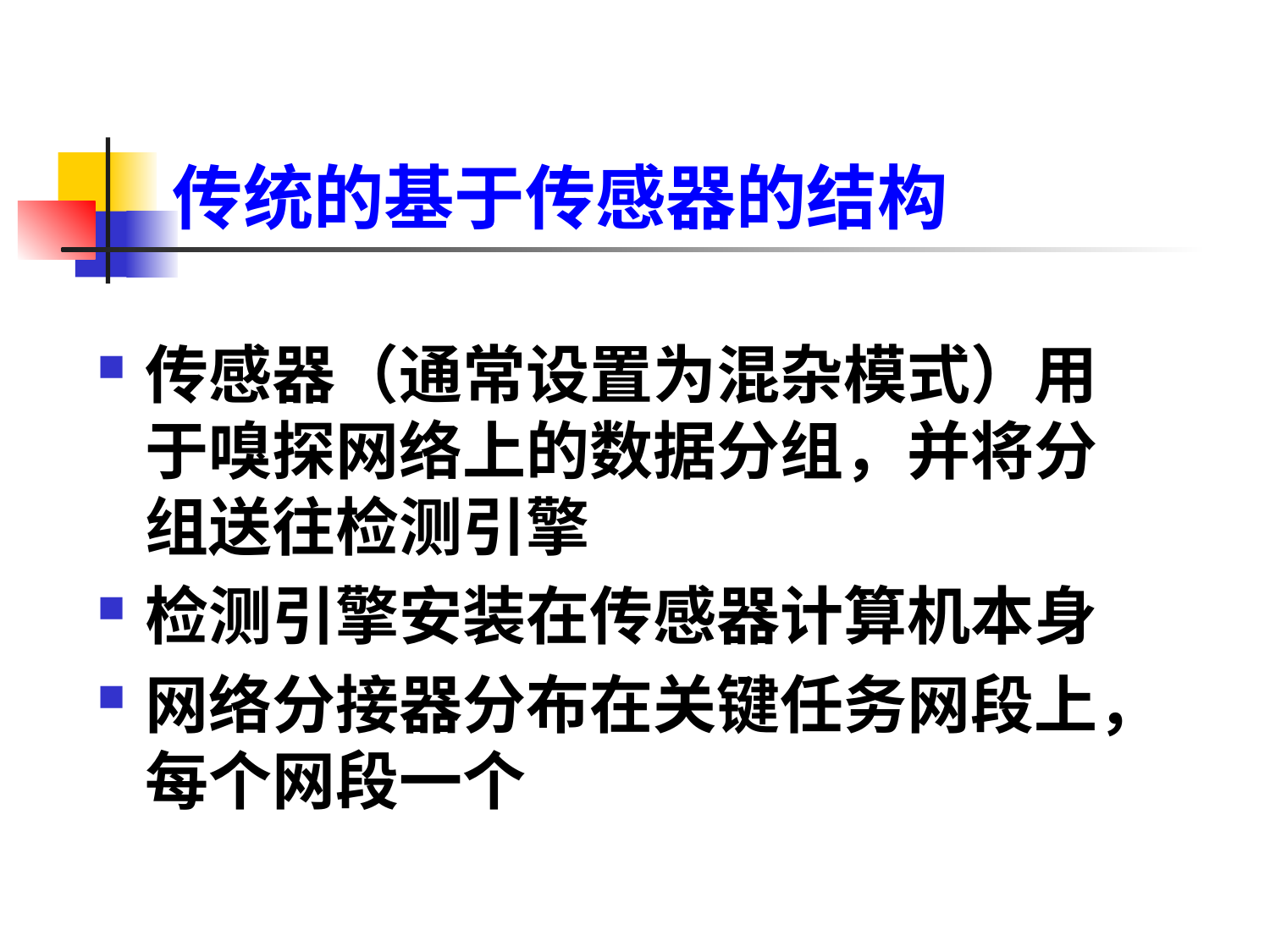

# 传统的基于传感器的结构
传感器（通常设置为混杂模式）用于嗅探网络上的数据分组，并将分组送往检测引擎
检测引擎安装在传感器计算机本身
网络分接器分布在关键任务网段上，每个网段一个